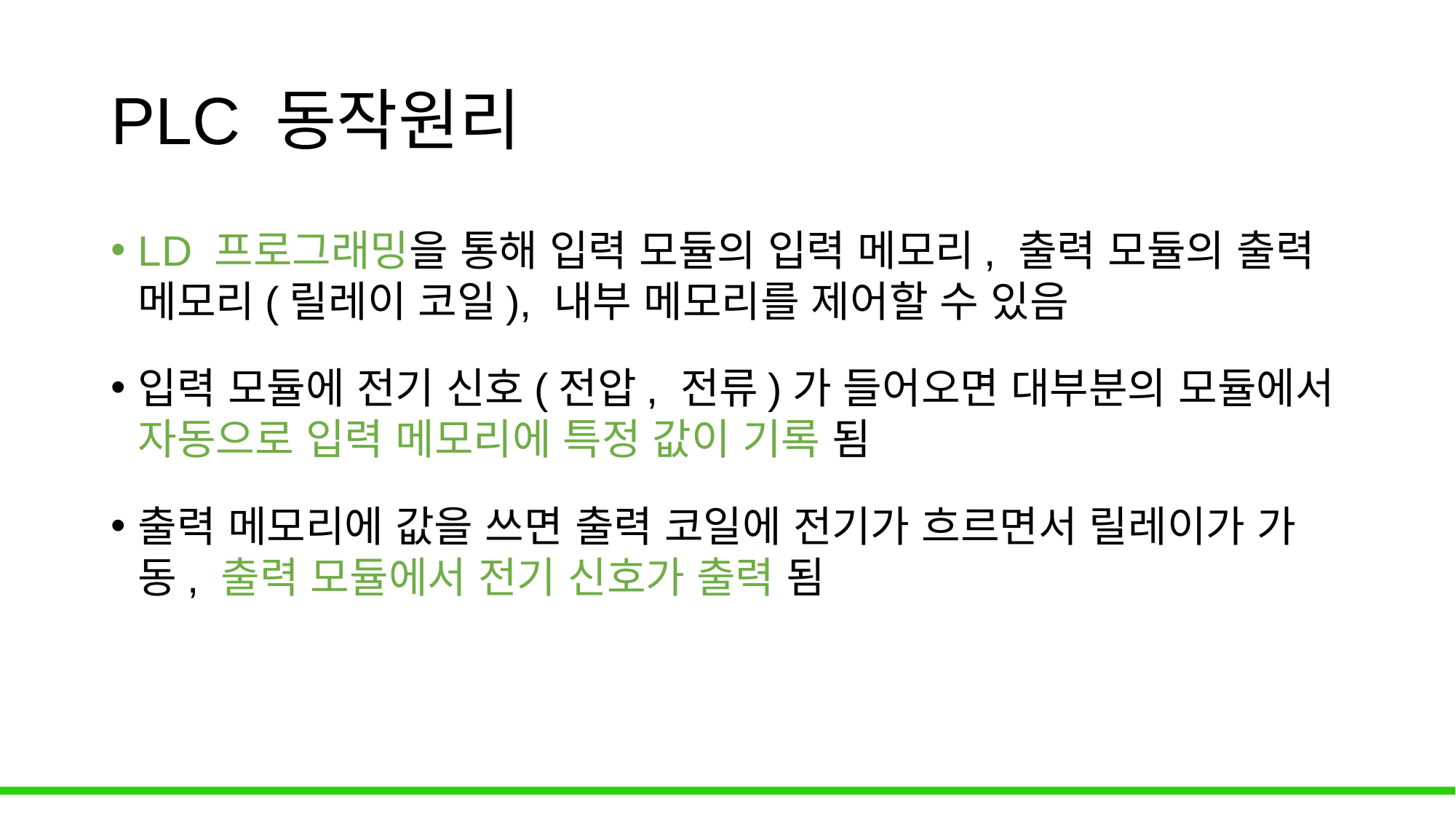

# PLC 동작원리
LD 프로그래밍을 통해 입력 모듈의 입력 메모리, 출력 모듈의 출력 메모리(릴레이 코일), 내부 메모리를 제어할 수 있음
입력 모듈에 전기 신호(전압, 전류)가 들어오면 대부분의 모듈에서 자동으로 입력 메모리에 특정 값이 기록 됨
출력 메모리에 값을 쓰면 출력 코일에 전기가 흐르면서 릴레이가 가동, 출력 모듈에서 전기 신호가 출력 됨